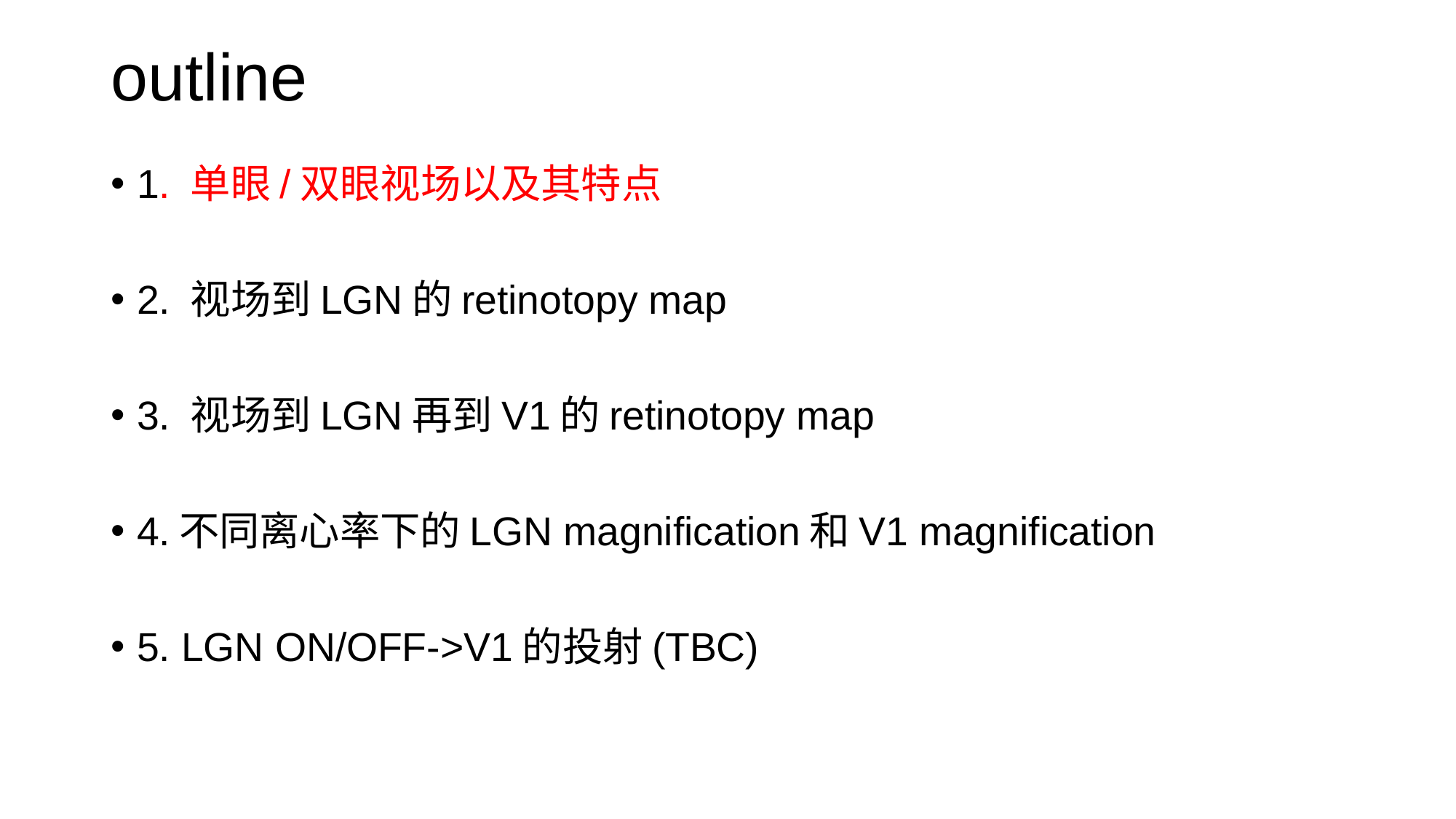

# outline
1. 单眼/双眼视场以及其特点

2. 视场到LGN的retinotopy map

3. 视场到LGN再到V1的retinotopy map

4.不同离心率下的LGN magnification和V1 magnification

5. LGN ON/OFF->V1的投射(TBC)